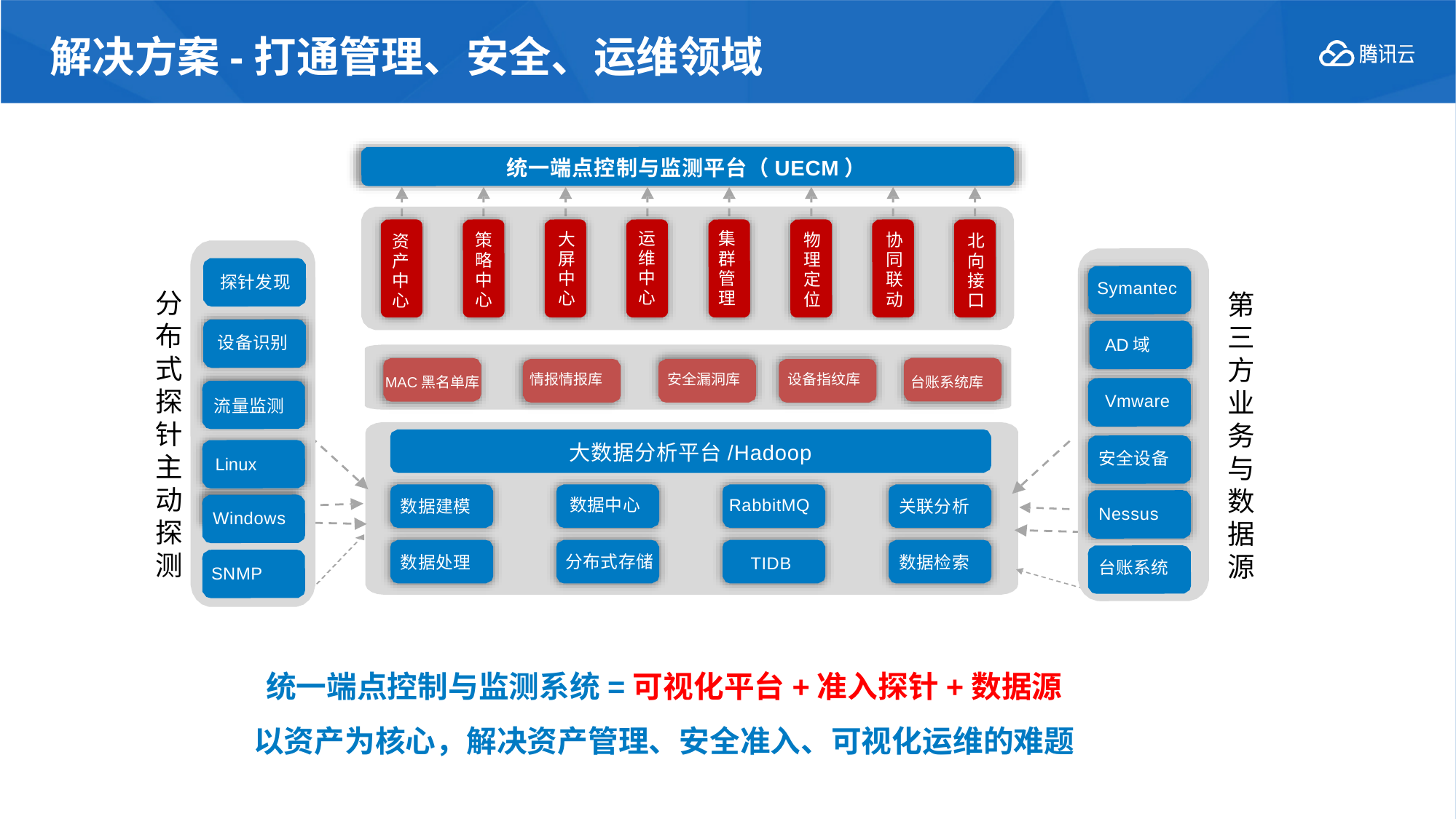

# 解决方案-打通管理、安全、运维领域

统一端点控制与监测平台（UECM）

运维中心
集群管理
大屏中心
物理定位
协同联动
策略中心
北向接口
资产中心

探针发现

设备识别

流量监测

Linux

Windows

SNMP

Symantec

AD域

Vmware

安全设备

Nessus

台账系统
分
布
式
探
针
主
动
探
测
第
三
方
业
务
与
数
据
源

安全漏洞库
设备指纹库
情报情报库
台账系统库
MAC黑名单库

大数据分析平台/Hadoop

数据中心
RabbitMQ

数据建模
关联分析

分布式存储
数据处理
数据检索
TIDB
统一端点控制与监测系统=可视化平台+准入探针+数据源
以资产为核心，解决资产管理、安全准入、可视化运维的难题